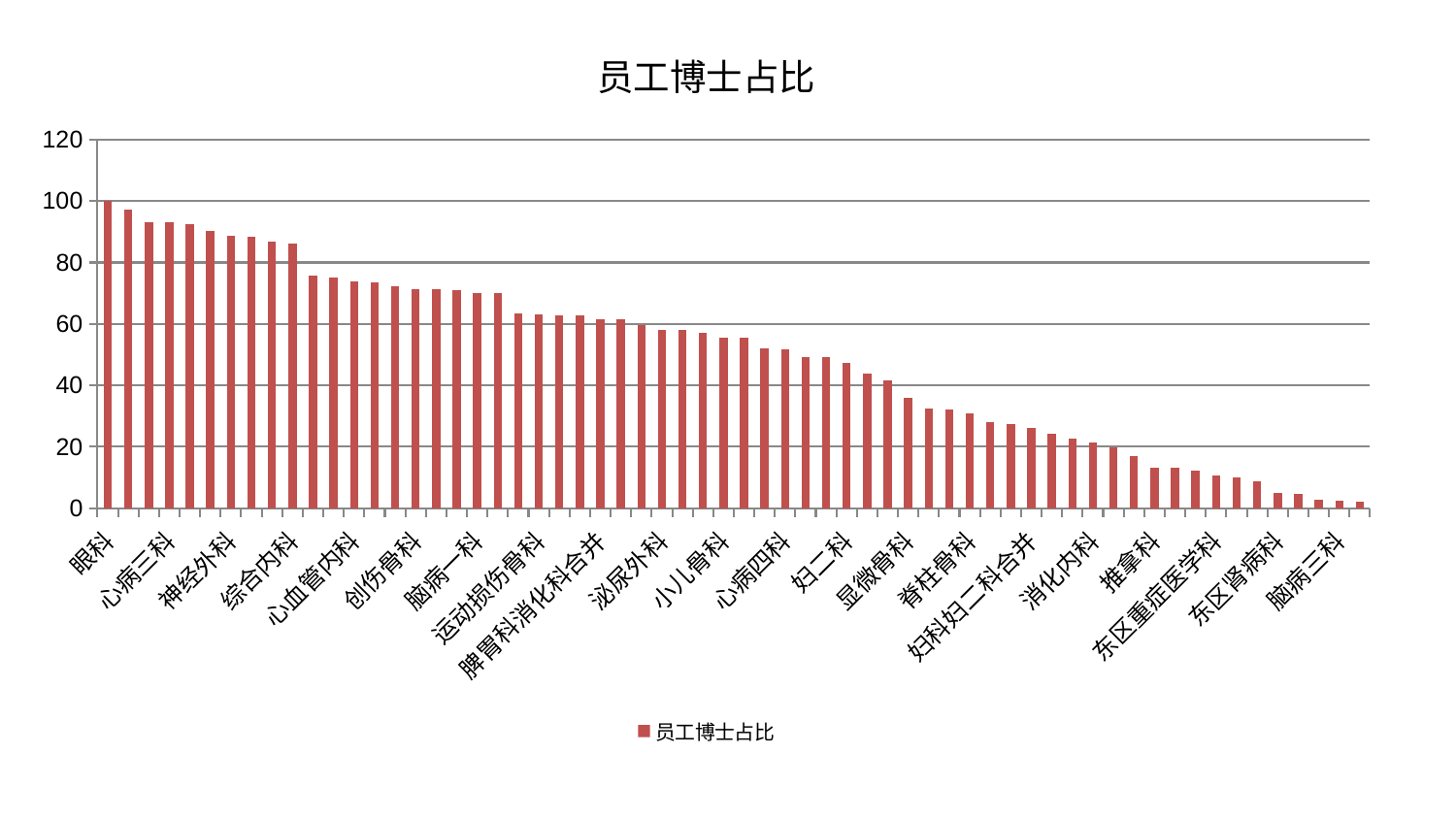

### Chart: 员工博士占比

| Category | 员工博士占比 |
|---|---|
| 眼科 | 99.99999999999999 |
| 皮肤科 | 97.10515960323777 |
| 周围血管科 | 93.23517898413154 |
| 心病三科 | 93.15292086735538 |
| 中医外治中心 | 92.59678972174835 |
| 美容皮肤科 | 90.27619091859626 |
| 神经外科 | 88.5360921971346 |
| 肛肠科 | 88.24630411750722 |
| 普通外科 | 86.77831617910927 |
| 综合内科 | 86.2361093021039 |
| 儿科 | 75.87068088444367 |
| 妇科 | 75.10157025123678 |
| 心血管内科 | 73.86770104448469 |
| 口腔科 | 73.5782777011368 |
| 身心医学科 | 72.15240776283733 |
| 创伤骨科 | 71.47979447276842 |
| 重症医学科 | 71.24172989092415 |
| 脑病二科 | 70.8858198256286 |
| 脑病一科 | 70.13682623706293 |
| 康复科 | 70.07206967605597 |
| 呼吸内科 | 63.58572969391403 |
| 运动损伤骨科 | 63.0706580056734 |
| 心病二科 | 62.89996418982252 |
| 关节骨科 | 62.86198321108992 |
| 脾胃科消化科合并 | 61.672387599911055 |
| 脾胃病科 | 61.3979961974575 |
| 治未病中心 | 59.615053614858624 |
| 泌尿外科 | 58.223420548642146 |
| 肾脏内科 | 58.17420662181577 |
| 肝病科 | 57.20190842407958 |
| 小儿骨科 | 55.6041556534789 |
| 风湿病科 | 55.46338438764394 |
| 肝胆外科 | 52.15752666534231 |
| 心病四科 | 51.7607984695745 |
| 产科 | 49.31750326480838 |
| 老年医学科 | 49.30984793708433 |
| 妇二科 | 47.35237597086875 |
| 肿瘤内科 | 43.83153111101502 |
| 西区重症医学科 | 41.72205274312999 |
| 显微骨科 | 35.80288408663823 |
| 中医经典科 | 32.55956245666557 |
| 骨科 | 32.20262137902834 |
| 脊柱骨科 | 30.742950791026363 |
| 神经内科 | 27.944319558557766 |
| 针灸科 | 27.43729630060235 |
| 妇科妇二科合并 | 26.207961997418064 |
| 微创骨科 | 24.40512602404468 |
| 血液科 | 22.64676803032417 |
| 消化内科 | 21.404734216416582 |
| 心病一科 | 19.91447186213955 |
| 小儿推拿科 | 16.951659715550107 |
| 推拿科 | 13.339930493317544 |
| 肾病科 | 13.196728335426469 |
| 胸外科 | 12.288074340761247 |
| 东区重症医学科 | 10.718957186608892 |
| 耳鼻喉科 | 10.20053530559988 |
| 医院 | 8.80716907058612 |
| 东区肾病科 | 4.981503747654182 |
| 男科 | 4.605977445185406 |
| 内分泌科 | 2.835361001264825 |
| 脑病三科 | 2.4544890420755476 |
| 乳腺甲状腺外科 | 2.2696411134796035 |
9